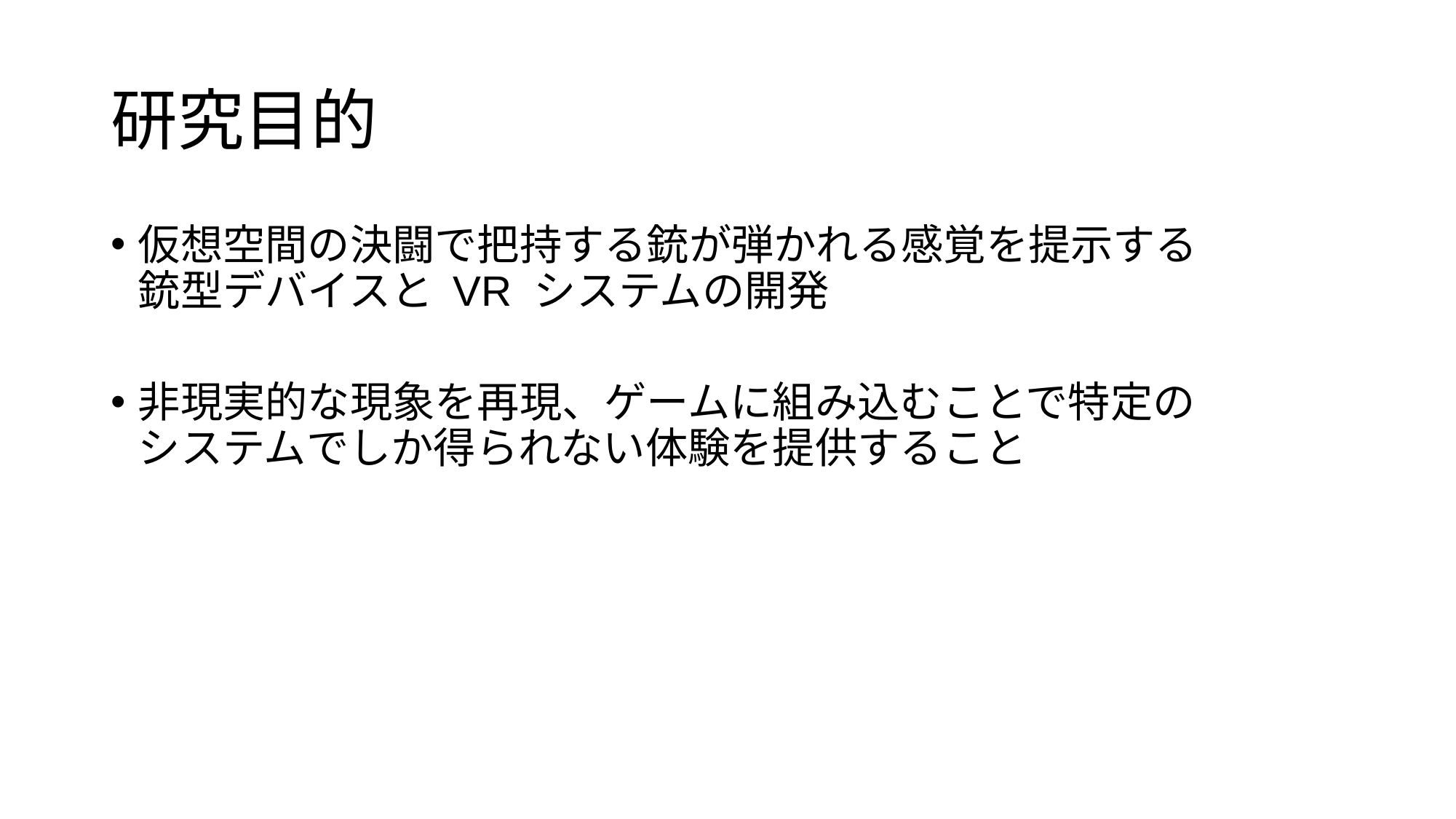

# 研究目的
仮想空間の決闘で把持する銃が弾かれる感覚を提示する
銃型デバイスと VR システムの開発
非現実的な現象を再現、ゲームに組み込むことで特定の
システムでしか得られない体験を提供すること